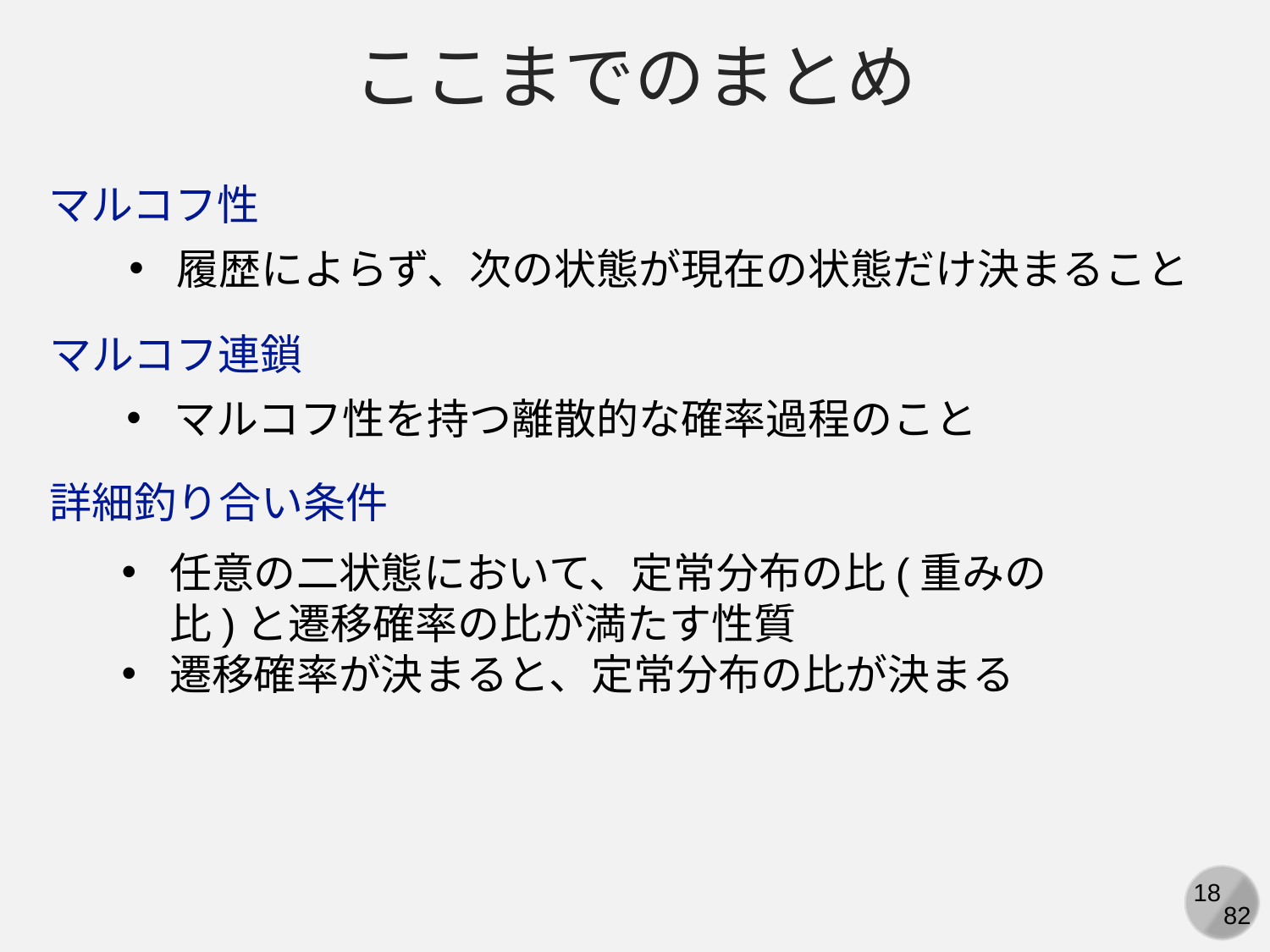

ここまでのまとめ
マルコフ性
履歴によらず、次の状態が現在の状態だけ決まること
マルコフ連鎖
マルコフ性を持つ離散的な確率過程のこと
詳細釣り合い条件
任意の二状態において、定常分布の比(重みの比)と遷移確率の比が満たす性質
遷移確率が決まると、定常分布の比が決まる